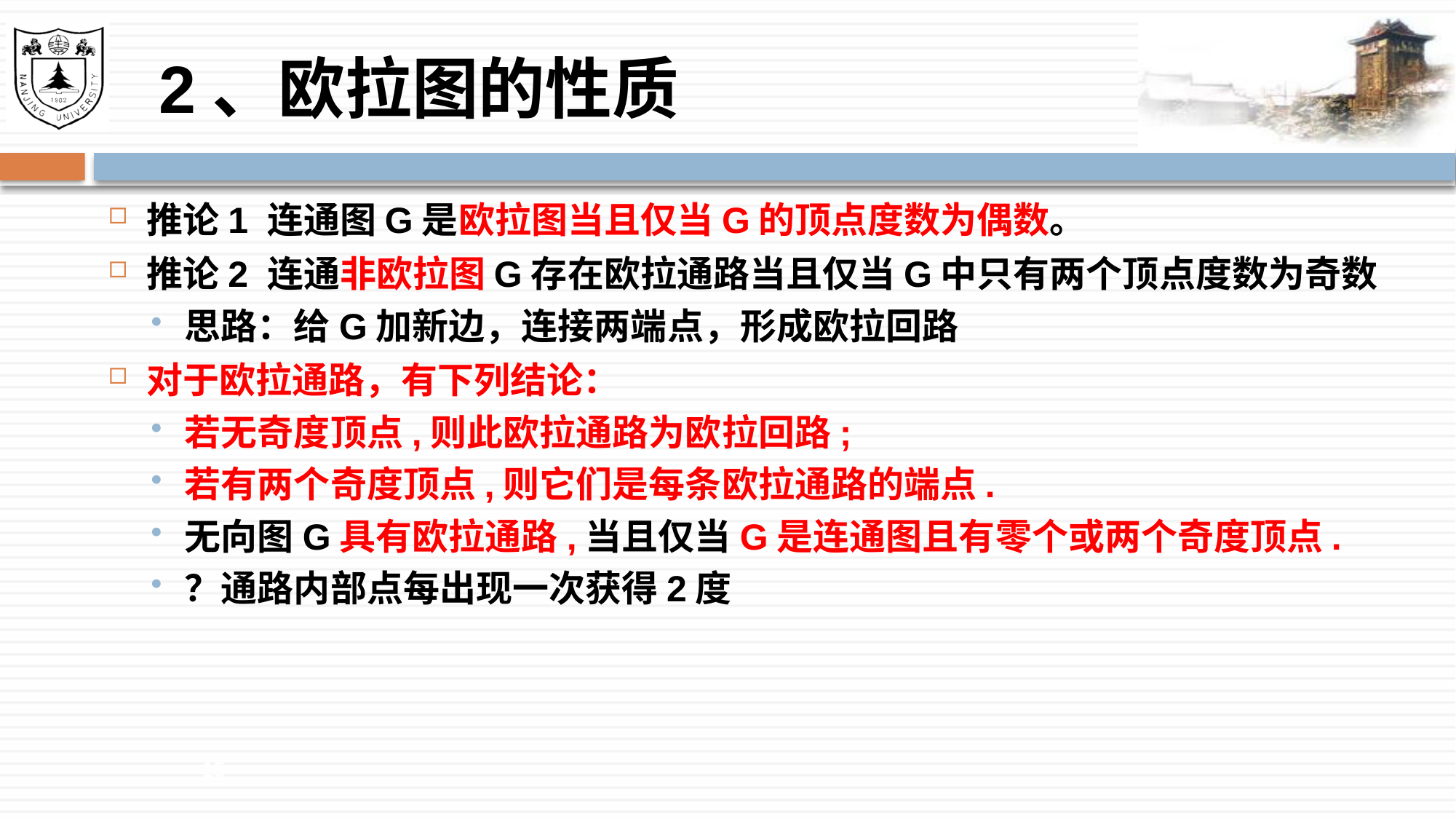

# 2、欧拉图的性质

推论1 连通图G是欧拉图当且仅当G的顶点度数为偶数。
推论2 连通非欧拉图G存在欧拉通路当且仅当G中只有两个顶点度数为奇数
思路：给G加新边，连接两端点，形成欧拉回路
对于欧拉通路，有下列结论：
若无奇度顶点,则此欧拉通路为欧拉回路;
若有两个奇度顶点,则它们是每条欧拉通路的端点.
无向图G具有欧拉通路,当且仅当G是连通图且有零个或两个奇度顶点.
？通路内部点每出现一次获得2度
15